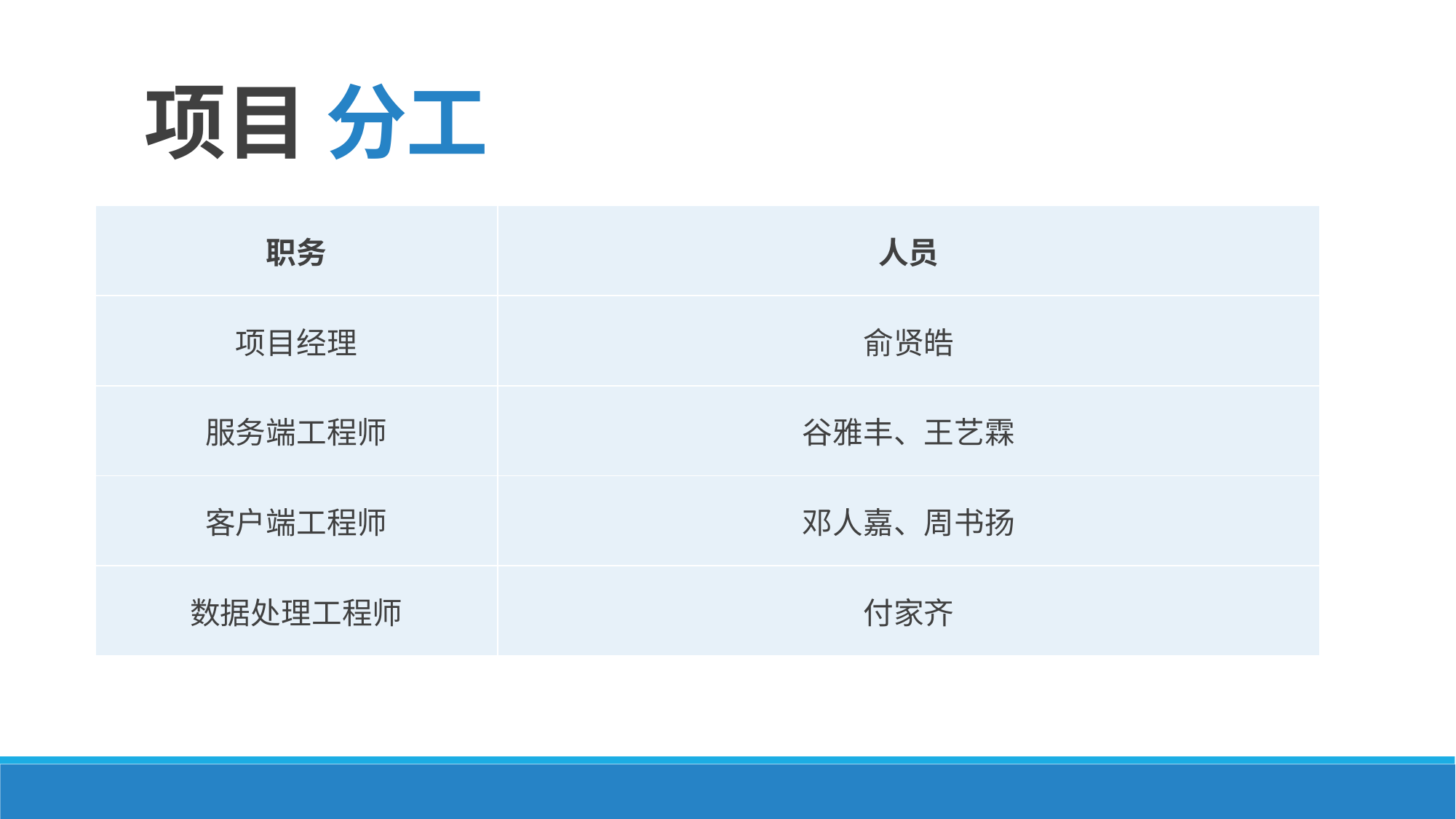

项目 分工
| 职务 | 人员 |
| --- | --- |
| 项目经理 | 俞贤皓 |
| 服务端工程师 | 谷雅丰、王艺霖 |
| 客户端工程师 | 邓人嘉、周书扬 |
| 数据处理工程师 | 付家齐 |